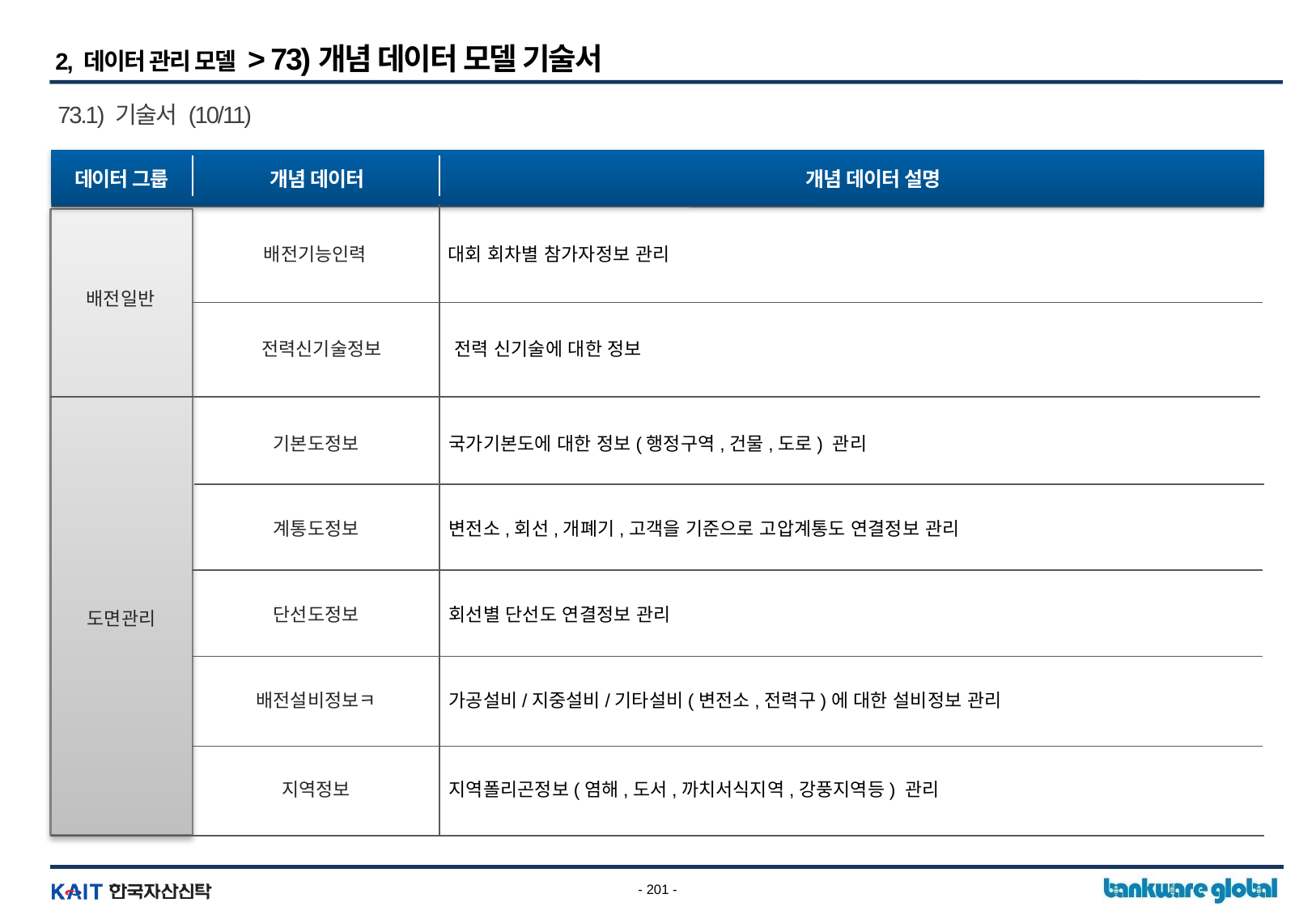

2, 데이터 관리 모델 > 73)개념 데이터 모델 기술서
73.1) 기술서 (10/11)
데이터 그룹

개념 데이터
개념 데이터 설명
배전일반

배전기능인력
대회 회차별 참가자정보 관리
전력신기술정보
전력 신기술에 대한 정보
도면관리
기본도정보
국가기본도에 대한 정보(행정구역,건물,도로) 관리
계통도정보
변전소,회선,개폐기,고객을 기준으로 고압계통도 연결정보 관리
단선도정보
회선별 단선도 연결정보 관리
배전설비정보ㅋ
가공설비/지중설비/기타설비(변전소,전력구)에 대한 설비정보 관리
지역정보
지역폴리곤정보(염해,도서,까치서식지역,강풍지역등) 관리